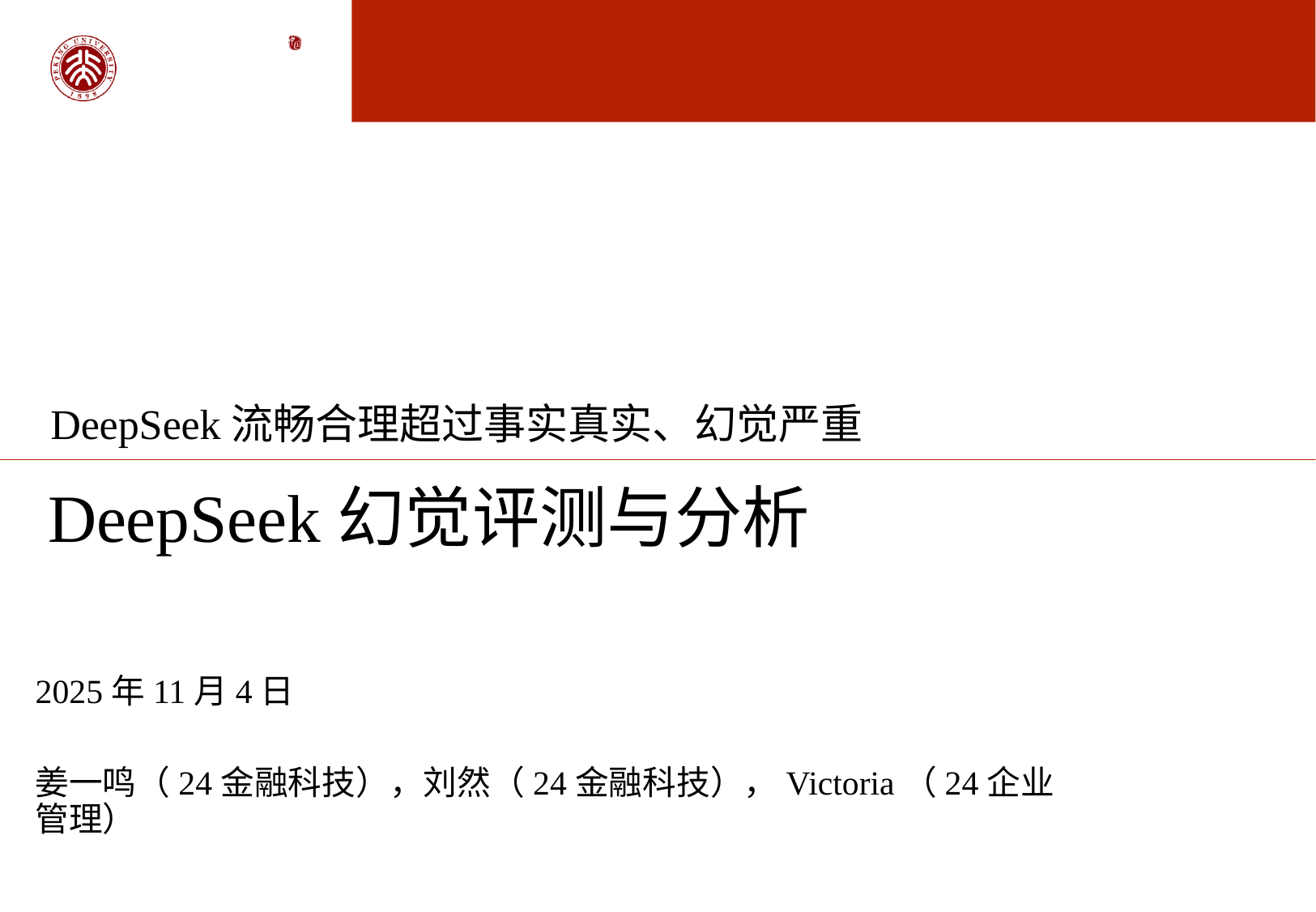

DeepSeek流畅合理超过事实真实、幻觉严重
# DeepSeek幻觉评测与分析
2025年11月4日
姜一鸣（24金融科技），刘然（24金融科技），Victoria（24企业管理）